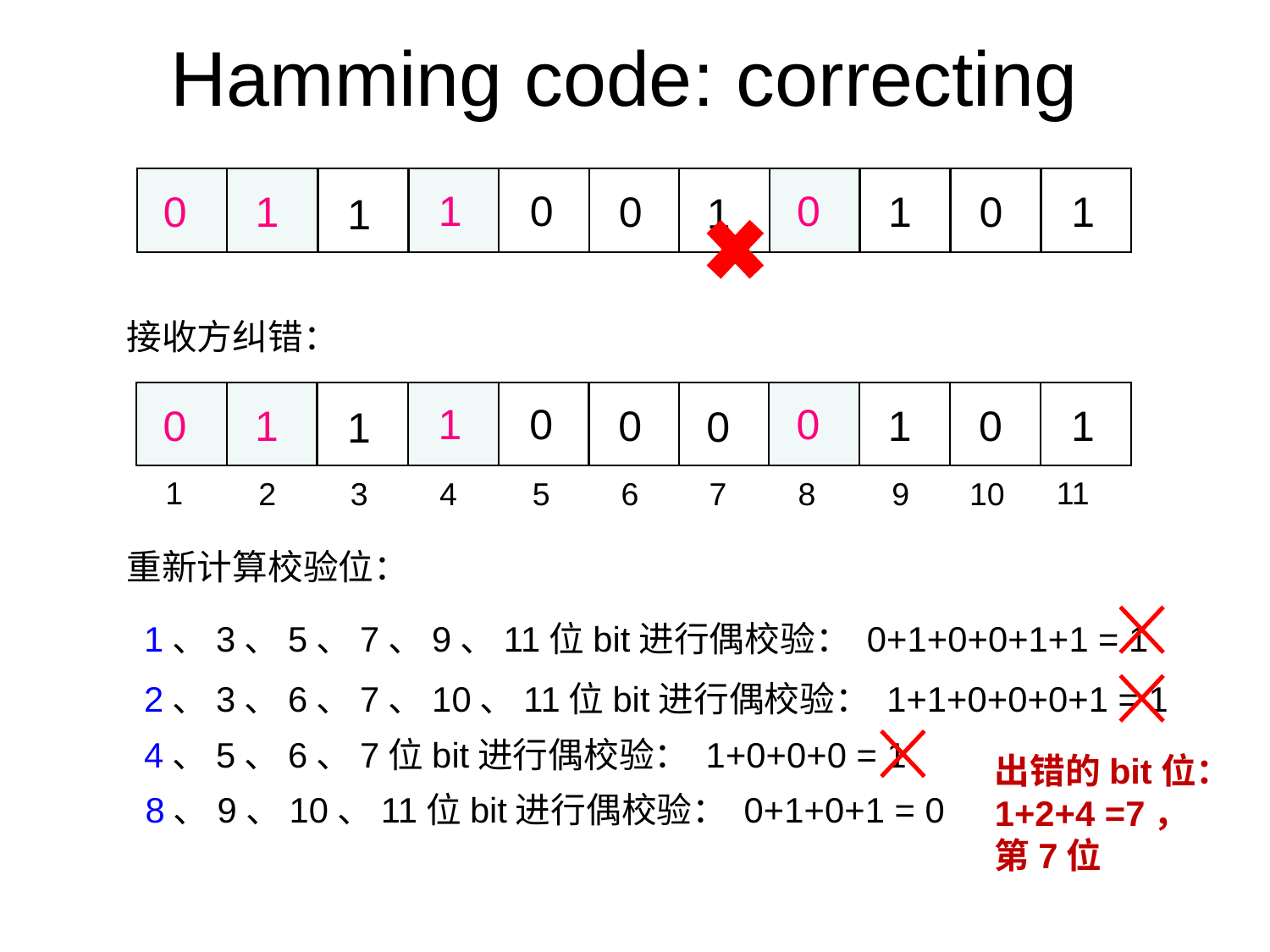

# Hamming code: correcting
0
0
1

0

0

1

1
1
0
1
1

接收方纠错：
0
0
1

0

0

1

1
1
0
0
1
1
11
2
3
4
5
6
7
8
9
10
重新计算校验位：

出错的bit位：1+2+4 =7， 第7位
1、3、5、7、9、11位bit进行偶校验： 0+1+0+0+1+1 = 1
2、3、6、7、10、11位bit进行偶校验： 1+1+0+0+0+1 = 1
4、5、6、7位bit进行偶校验： 1+0+0+0 = 1
8、9、10、11位bit进行偶校验： 0+1+0+1 = 0